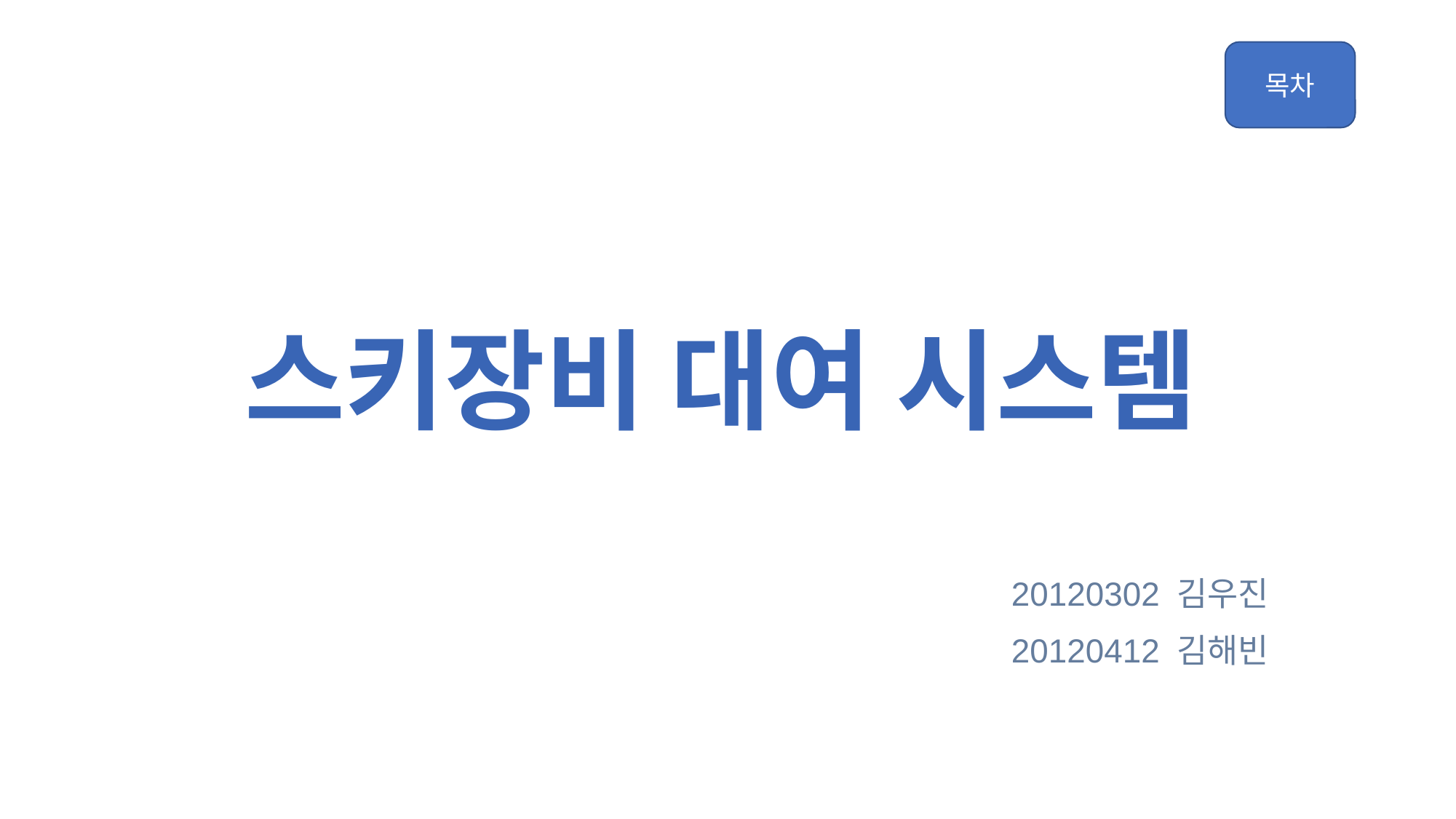

# 스키장비 대여 시스템

20120302 김우진
20120412 김해빈